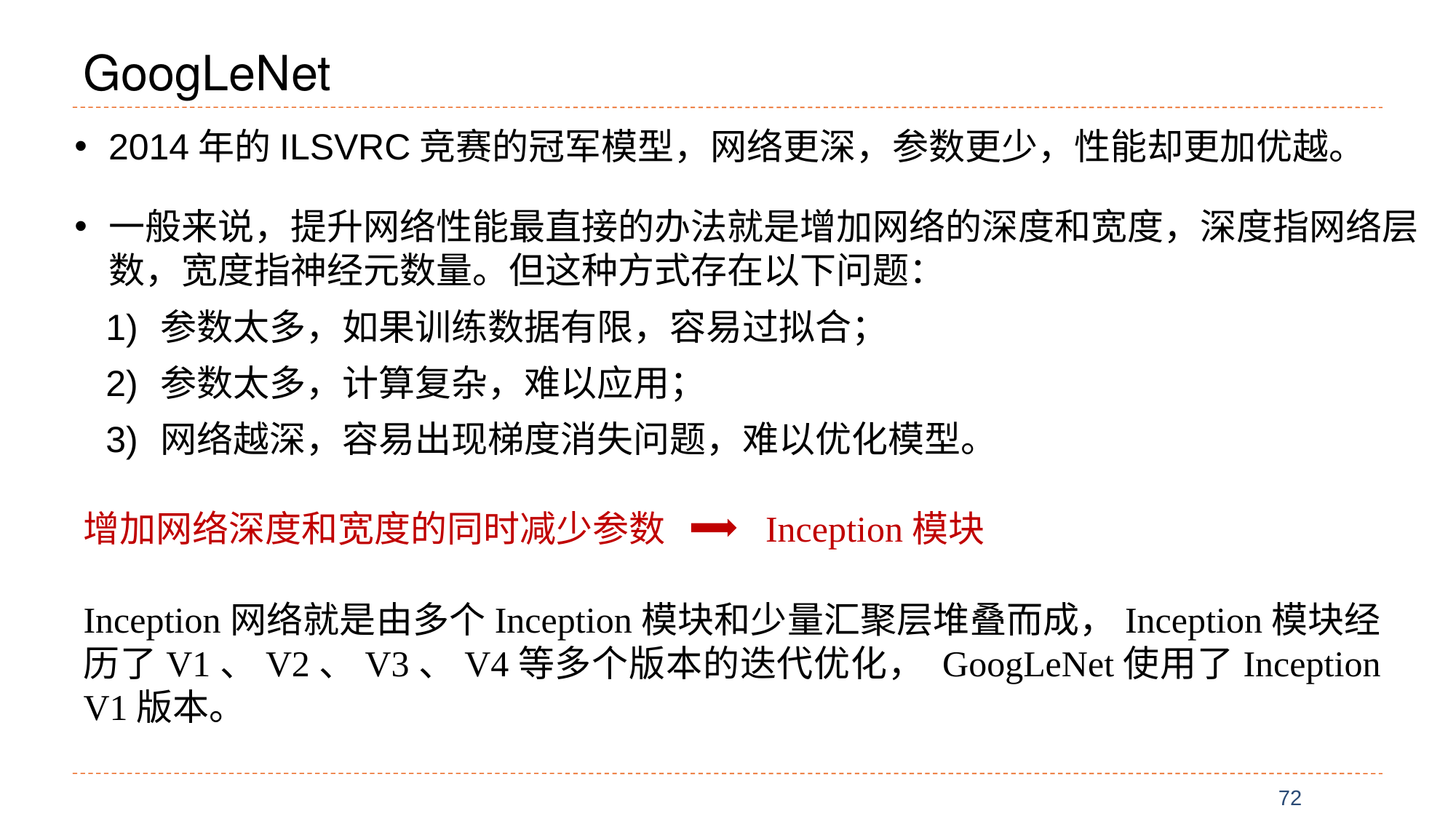

# GoogLeNet
2014年的ILSVRC竞赛的冠军模型，网络更深，参数更少，性能却更加优越。
一般来说，提升网络性能最直接的办法就是增加网络的深度和宽度，深度指网络层数，宽度指神经元数量。但这种方式存在以下问题：
参数太多，如果训练数据有限，容易过拟合；
参数太多，计算复杂，难以应用；
网络越深，容易出现梯度消失问题，难以优化模型。
增加网络深度和宽度的同时减少参数
Inception模块

Inception网络就是由多个Inception模块和少量汇聚层堆叠而成，Inception模块经历了V1、V2、V3、V4等多个版本的迭代优化， GoogLeNet使用了Inception V1版本。